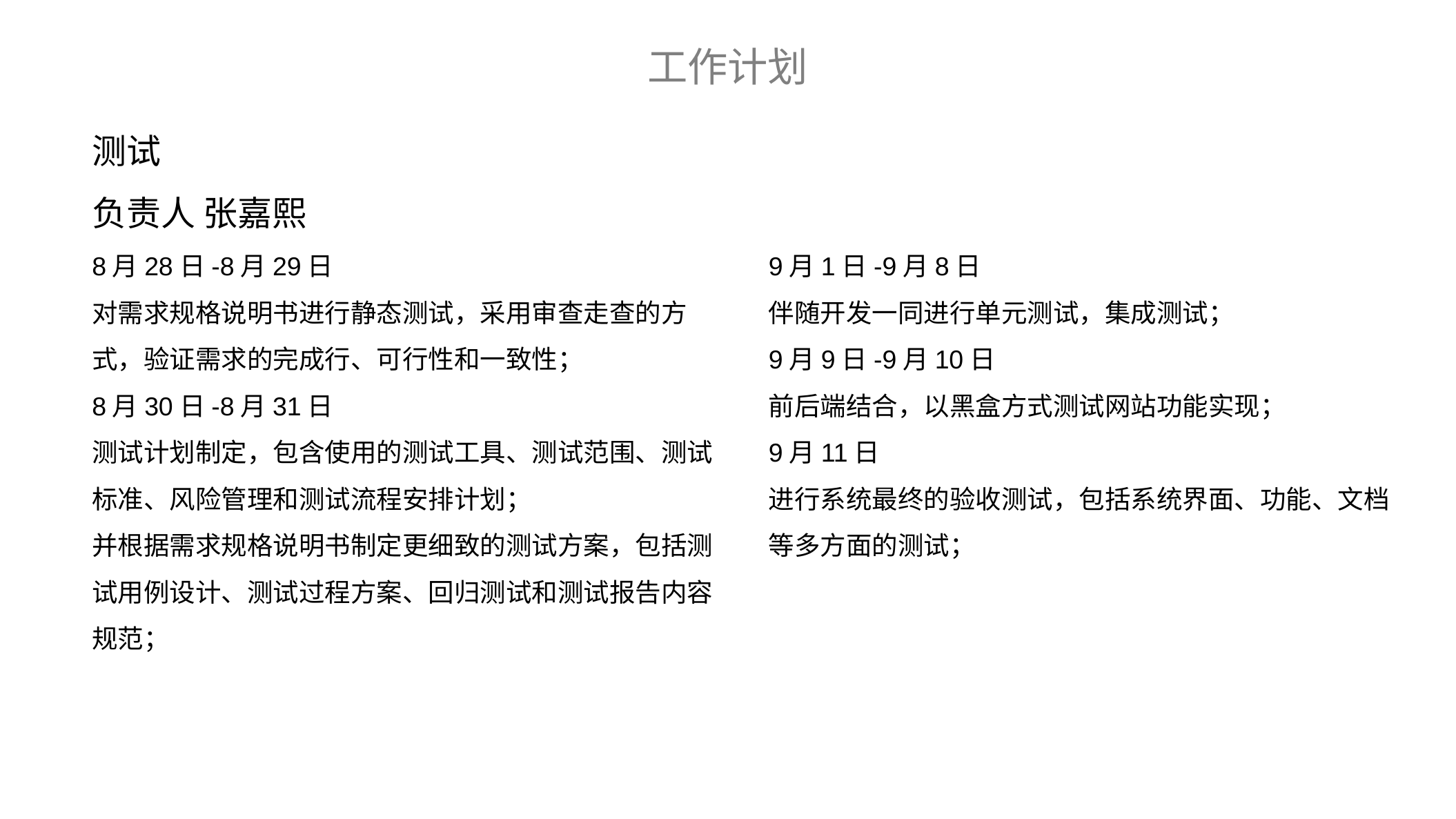

工作计划
测试
负责人 张嘉熙
9月1日-9月8日
伴随开发一同进行单元测试，集成测试；
9月9日-9月10日
前后端结合，以黑盒方式测试网站功能实现；
9月11日
进行系统最终的验收测试，包括系统界面、功能、文档等多方面的测试；
8月28日-8月29日
对需求规格说明书进行静态测试，采用审查走查的方式，验证需求的完成行、可行性和一致性；
8月30日-8月31日
测试计划制定，包含使用的测试工具、测试范围、测试标准、风险管理和测试流程安排计划；
并根据需求规格说明书制定更细致的测试方案，包括测试用例设计、测试过程方案、回归测试和测试报告内容规范；